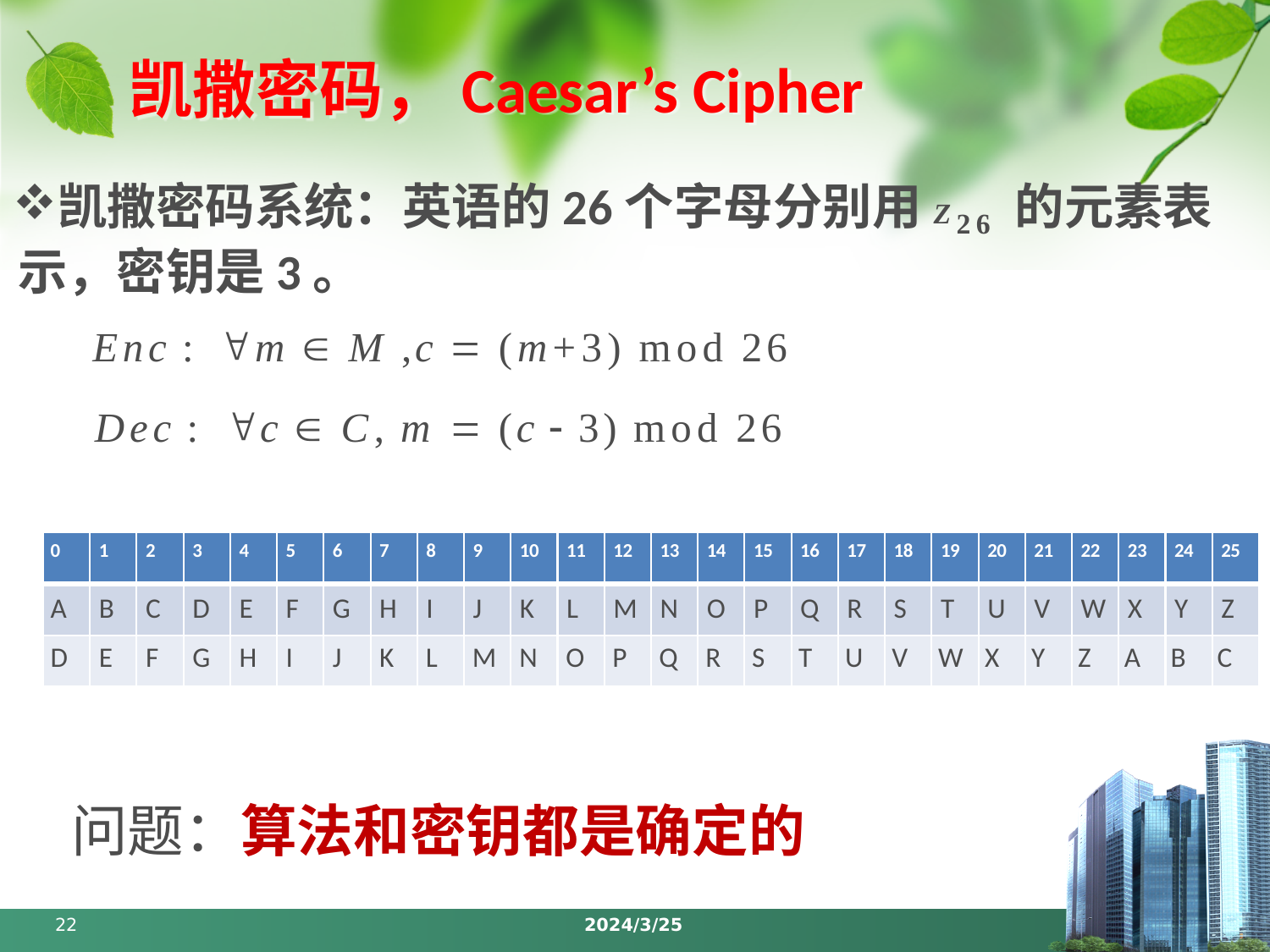

# 凯撒密码，Caesar’s Cipher
凯撒密码系统：英语的26个字⺟分别⽤Z26 的元素表示，密钥是3。
Enc :	∀m ∈ M ,c = (m+3) mod 26
Dec :	∀c ∈ C, m = (c − 3) mod 26

0	1	2	3	4	5	6	7	8	9	10	11	12	13	14	15	16	17	18	19	20	21	22	23	24	25
A	B	C	D	E	F	G	H	I	J	K	L	M	N	O	P	Q	R	S	T	U	V	W	X	Y	Z D	E	F	G	H	I	J	K   L   M  N  O  P   Q  R   S   T   U  V   W  X   Y   Z   A   B   C
问题：算法和密钥都是确定的
22
2024/3/25